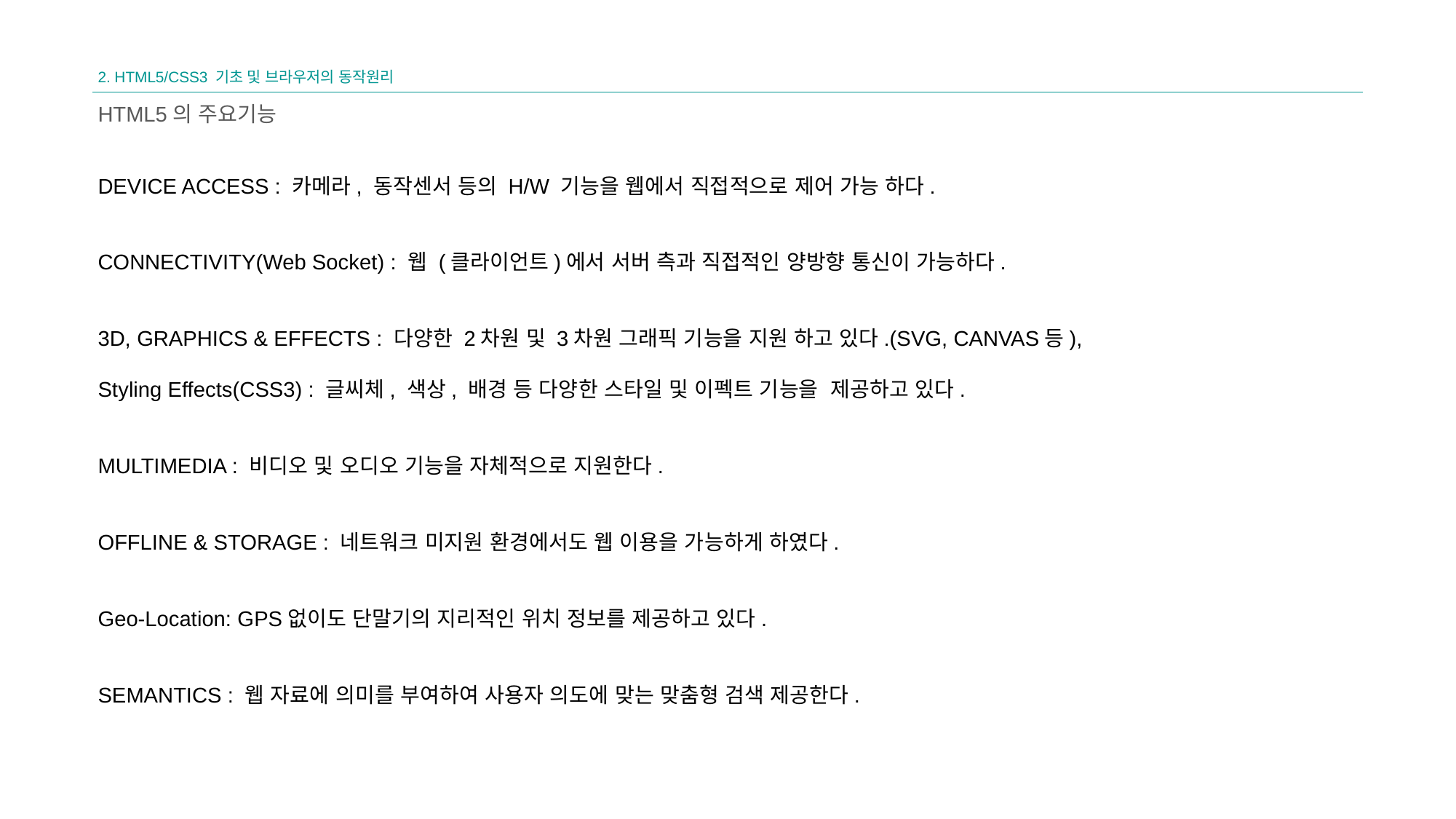

2. HTML5/CSS3 기초 및 브라우저의 동작원리

HTML5의 주요기능

DEVICE ACCESS : 카메라, 동작센서 등의 H/W 기능을 웹에서 직접적으로 제어 가능 하다.

CONNECTIVITY(Web Socket) : 웹 (클라이언트)에서 서버 측과 직접적인 양방향 통신이 가능하다.

3D, GRAPHICS & EFFECTS : 다양한 2차원 및 3차원 그래픽 기능을 지원 하고 있다.(SVG, CANVAS등),

Styling Effects(CSS3) : 글씨체, 색상, 배경 등 다양한 스타일 및 이펙트 기능을  제공하고 있다.

MULTIMEDIA : 비디오 및 오디오 기능을 자체적으로 지원한다.

OFFLINE & STORAGE : 네트워크 미지원 환경에서도 웹 이용을 가능하게 하였다.

Geo-Location: GPS없이도 단말기의 지리적인 위치 정보를 제공하고 있다.

SEMANTICS : 웹 자료에 의미를 부여하여 사용자 의도에 맞는 맞춤형 검색 제공한다.